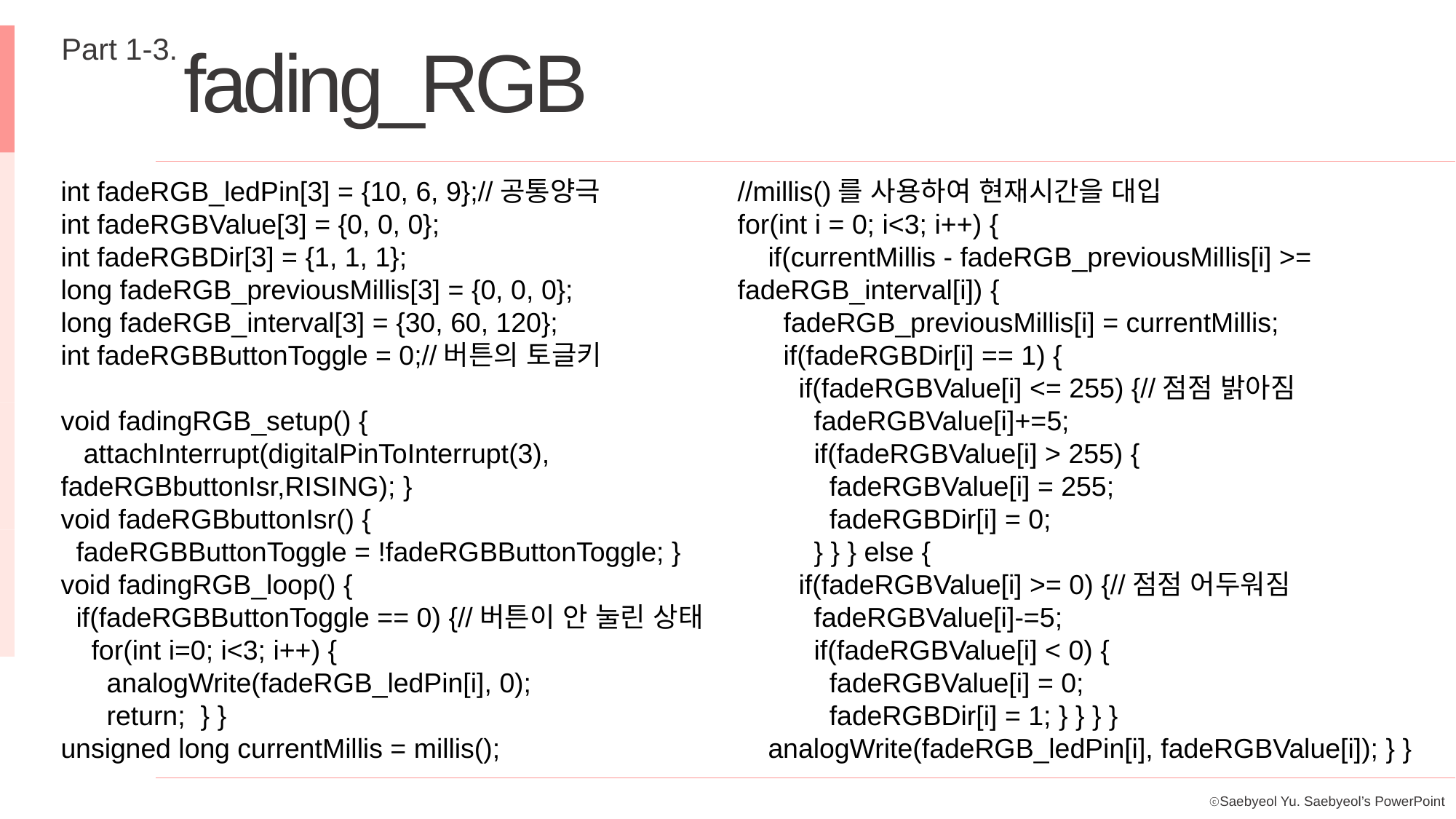

Part 1-3.

fading_RGB

int fadeRGB_ledPin[3] = {10, 6, 9};//공통양극
int fadeRGBValue[3] = {0, 0, 0};
int fadeRGBDir[3] = {1, 1, 1};
long fadeRGB_previousMillis[3] = {0, 0, 0};
long fadeRGB_interval[3] = {30, 60, 120};
int fadeRGBButtonToggle = 0;//버튼의 토글키

void fadingRGB_setup() {
   attachInterrupt(digitalPinToInterrupt(3), fadeRGBbuttonIsr,RISING); }
void fadeRGBbuttonIsr() {
  fadeRGBButtonToggle = !fadeRGBButtonToggle; }
void fadingRGB_loop() {
  if(fadeRGBButtonToggle == 0) {//버튼이 안 눌린 상태
    for(int i=0; i<3; i++) {
      analogWrite(fadeRGB_ledPin[i], 0);
      return;  } }
unsigned long currentMillis = millis();

//millis()를 사용하여 현재시간을 대입
for(int i = 0; i<3; i++) {
    if(currentMillis - fadeRGB_previousMillis[i] >= fadeRGB_interval[i]) {
      fadeRGB_previousMillis[i] = currentMillis;
      if(fadeRGBDir[i] == 1) {
        if(fadeRGBValue[i] <= 255) {//점점 밝아짐
          fadeRGBValue[i]+=5;
          if(fadeRGBValue[i] > 255) {
            fadeRGBValue[i] = 255;
            fadeRGBDir[i] = 0;
          } } } else {
        if(fadeRGBValue[i] >= 0) {//점점 어두워짐
          fadeRGBValue[i]-=5;
          if(fadeRGBValue[i] < 0) {
            fadeRGBValue[i] = 0;
            fadeRGBDir[i] = 1; } } } }
    analogWrite(fadeRGB_ledPin[i], fadeRGBValue[i]); } }